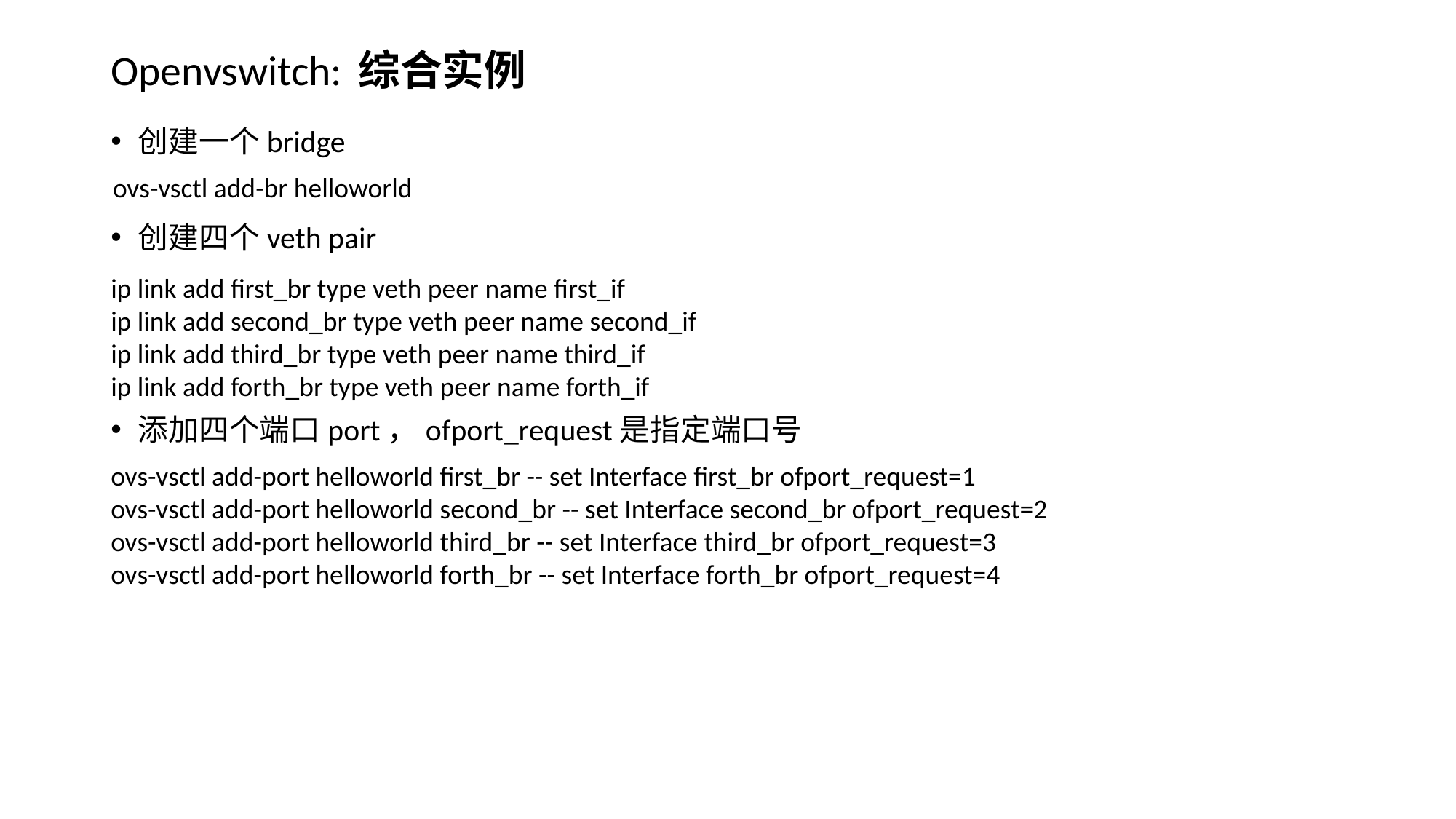

# Openvswitch: 综合实例
创建一个bridge

创建四个veth pair

添加四个端口port，ofport_request是指定端口号
ovs-vsctl add-br helloworld
ip link add first_br type veth peer name first_if
ip link add second_br type veth peer name second_if
ip link add third_br type veth peer name third_if
ip link add forth_br type veth peer name forth_if
ovs-vsctl add-port helloworld first_br -- set Interface first_br ofport_request=1
ovs-vsctl add-port helloworld second_br -- set Interface second_br ofport_request=2
ovs-vsctl add-port helloworld third_br -- set Interface third_br ofport_request=3
ovs-vsctl add-port helloworld forth_br -- set Interface forth_br ofport_request=4